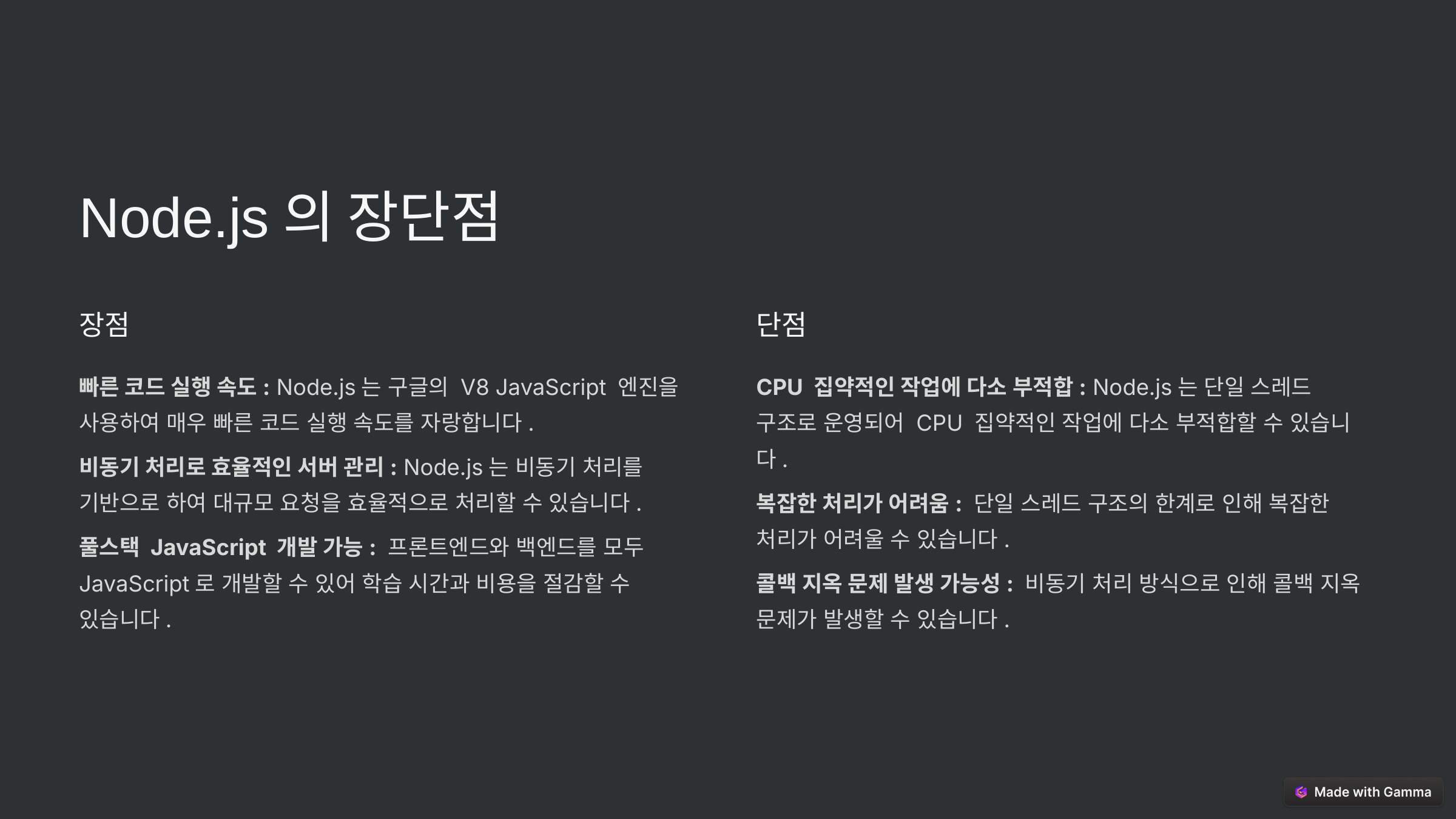

Node.js의 장단점
장점
단점
빠른 코드 실행 속도: Node.js는 구글의 V8 JavaScript 엔진을 사용하여 매우 빠른 코드 실행 속도를 자랑합니다.
CPU 집약적인 작업에 다소 부적합: Node.js는 단일 스레드 구조로 운영되어 CPU 집약적인 작업에 다소 부적합할 수 있습니다.
비동기 처리로 효율적인 서버 관리: Node.js는 비동기 처리를 기반으로 하여 대규모 요청을 효율적으로 처리할 수 있습니다.
복잡한 처리가 어려움: 단일 스레드 구조의 한계로 인해 복잡한 처리가 어려울 수 있습니다.
풀스택 JavaScript 개발 가능: 프론트엔드와 백엔드를 모두 JavaScript로 개발할 수 있어 학습 시간과 비용을 절감할 수 있습니다.
콜백 지옥 문제 발생 가능성: 비동기 처리 방식으로 인해 콜백 지옥 문제가 발생할 수 있습니다.